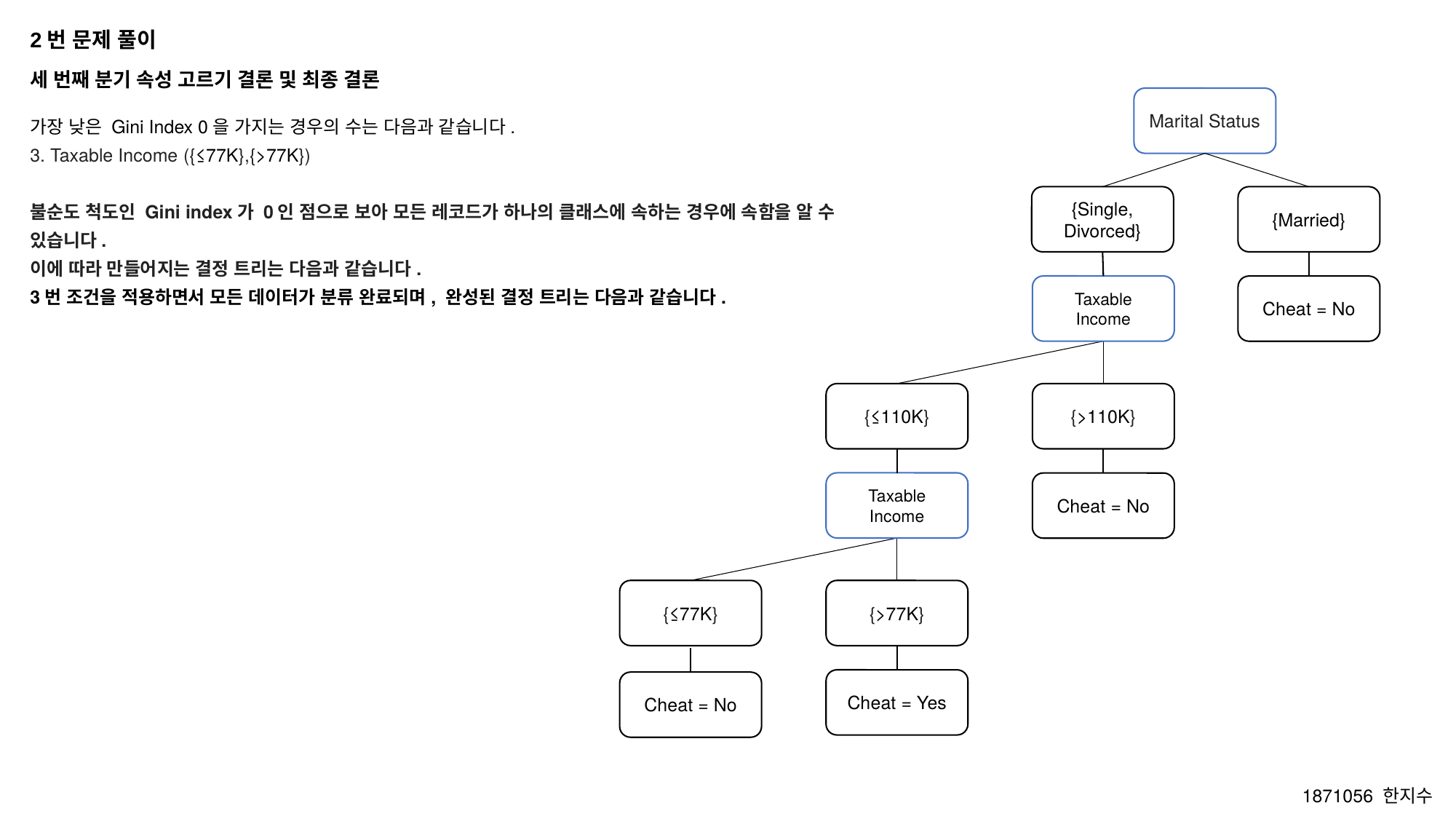

2번 문제 풀이
세 번째 분기 속성 고르기 결론 및 최종 결론
Marital Status
가장 낮은 Gini Index 0을 가지는 경우의 수는 다음과 같습니다.
3. Taxable Income ({≤77K},{>77K})

불순도 척도인 Gini index가 0인 점으로 보아 모든 레코드가 하나의 클래스에 속하는 경우에 속함을 알 수 있습니다.
이에 따라 만들어지는 결정 트리는 다음과 같습니다.
3번 조건을 적용하면서 모든 데이터가 분류 완료되며, 완성된 결정 트리는 다음과 같습니다.

{Single, Divorced}
{Married}
Taxable Income
Cheat = No
{≤110K}
{>110K}
Taxable Income
Cheat = No
{≤77K}
{>77K}
Cheat = Yes
Cheat = No
1871056 한지수